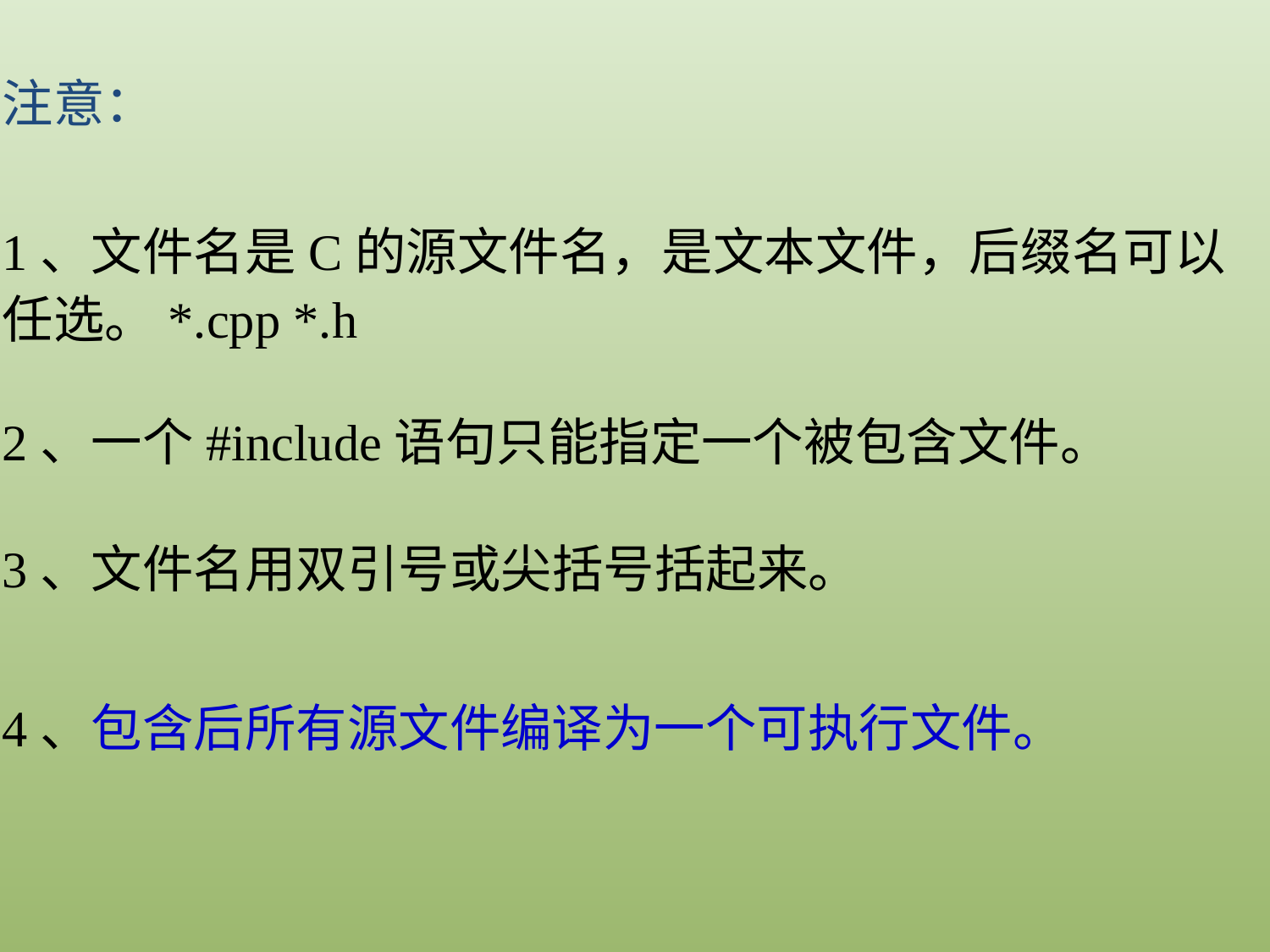

注意：
1、文件名是C的源文件名，是文本文件，后缀名可以任选。*.cpp *.h
2、一个#include语句只能指定一个被包含文件。
3、文件名用双引号或尖括号括起来。
4、包含后所有源文件编译为一个可执行文件。
270